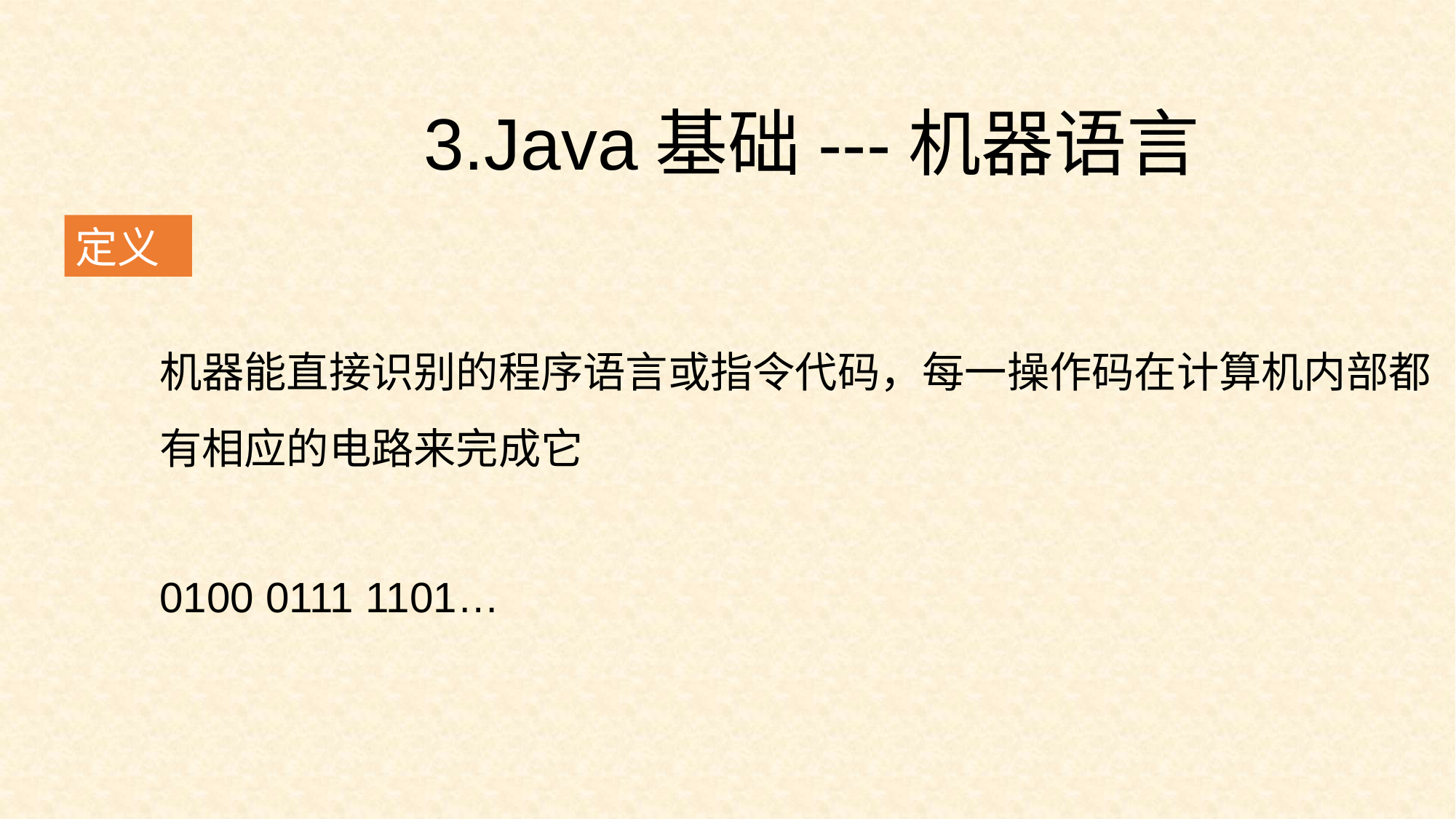

3.Java基础---机器语言
定义
机器能直接识别的程序语言或指令代码，每一操作码在计算机内部都有相应的电路来完成它
0100 0111 1101…